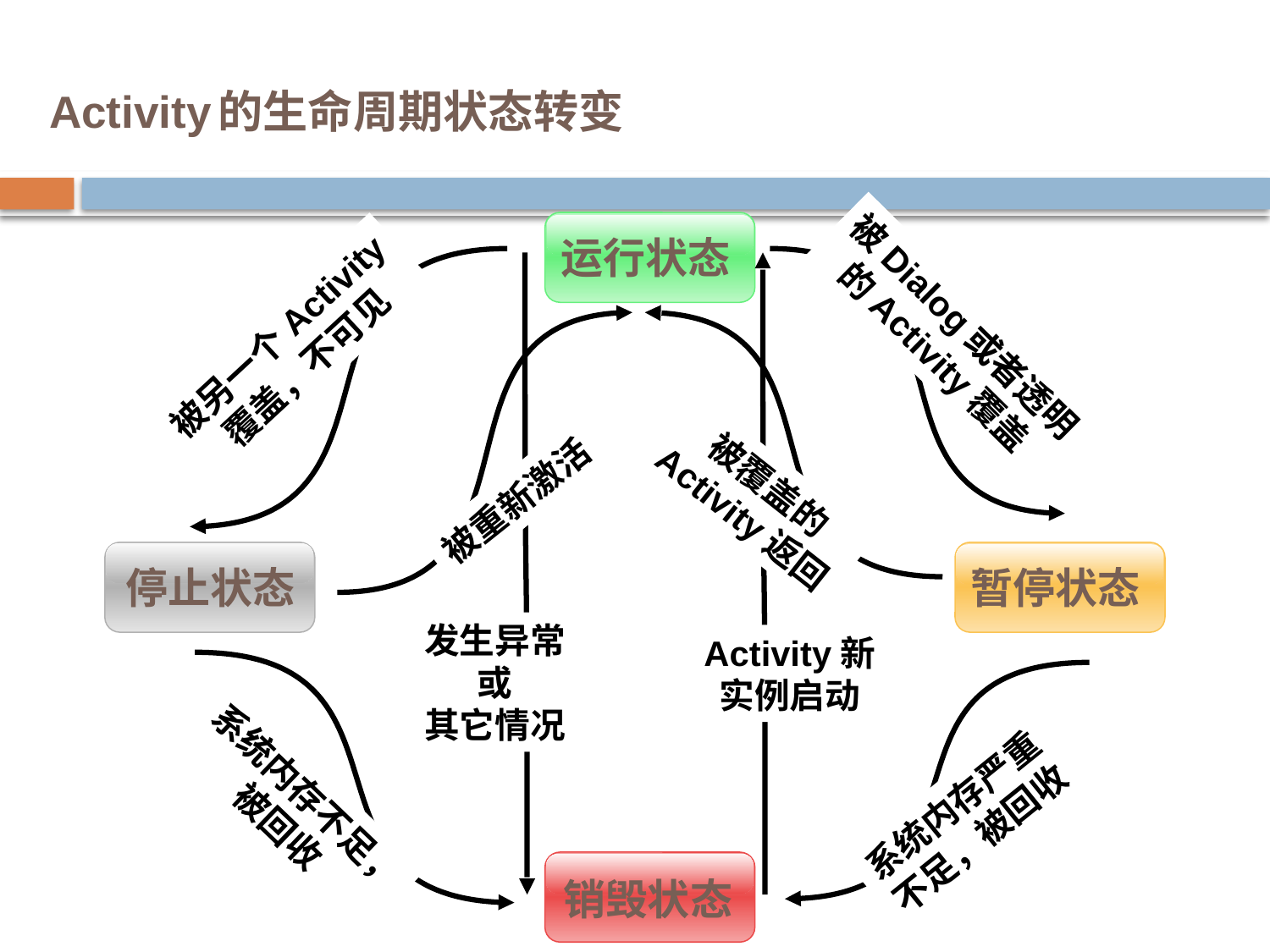

# Activity的生命周期状态转变

运行状态
被Dialog或者透明
的Activity覆盖
被另一个Activity
覆盖，不可见
被覆盖的
Activity返回
被重新激活

停止状态

暂停状态
发生异常
或
其它情况
Activity新实例启动
系统内存不足，
被回收
系统内存严重
不足，被回收

销毁状态